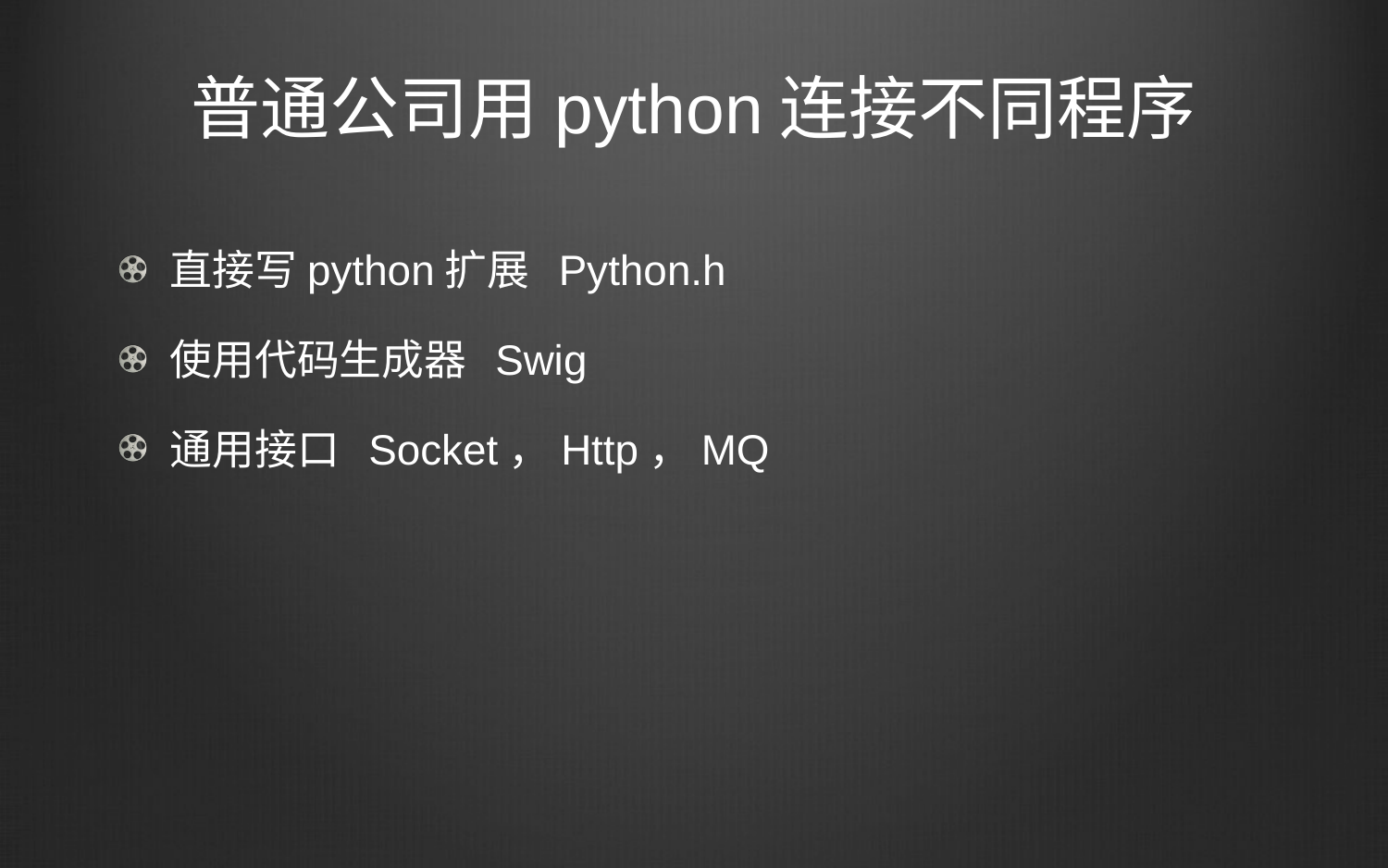

# 普通公司用python连接不同程序
直接写python扩展  Python.h
使用代码生成器  Swig
通用接口  Socket，Http，MQ